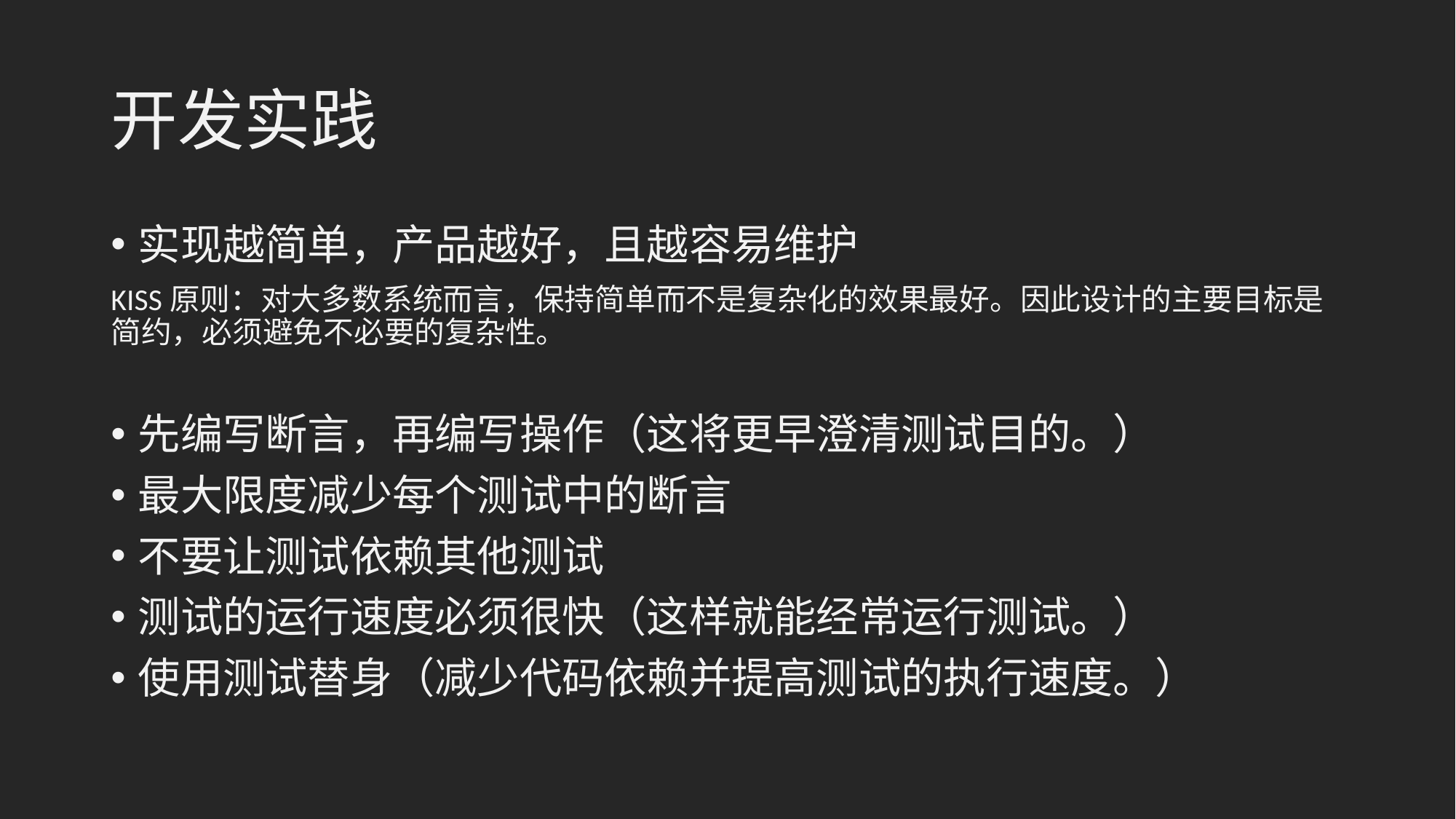

# 开发实践
实现越简单，产品越好，且越容易维护
KISS原则：对大多数系统而言，保持简单而不是复杂化的效果最好。因此设计的主要目标是简约，必须避免不必要的复杂性。

先编写断言，再编写操作（这将更早澄清测试目的。）
最大限度减少每个测试中的断言
不要让测试依赖其他测试
测试的运行速度必须很快（这样就能经常运行测试。）
使用测试替身（减少代码依赖并提高测试的执行速度。）